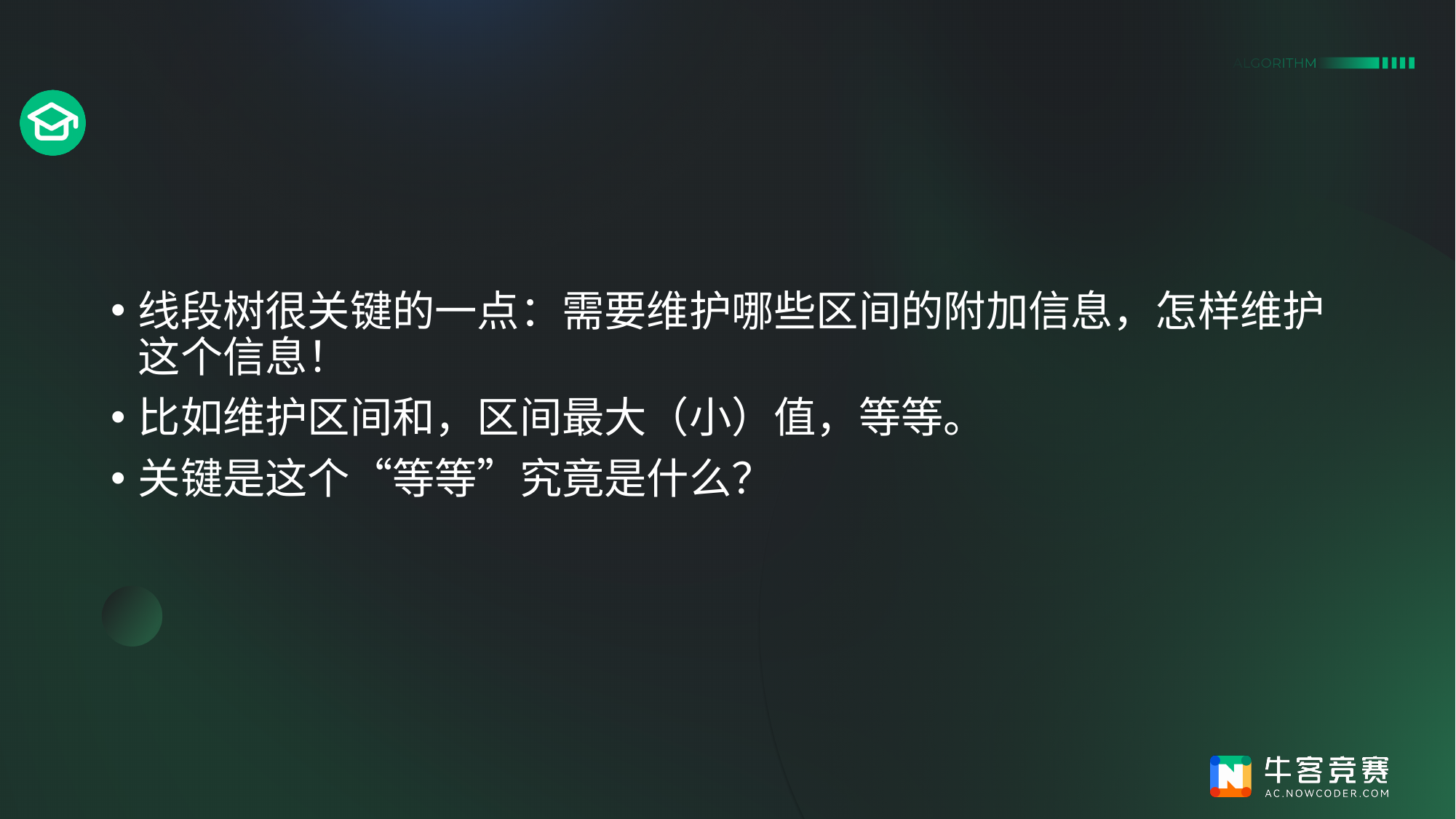

#

线段树很关键的一点：需要维护哪些区间的附加信息，怎样维护这个信息！
比如维护区间和，区间最大（小）值，等等。
关键是这个“等等”究竟是什么？